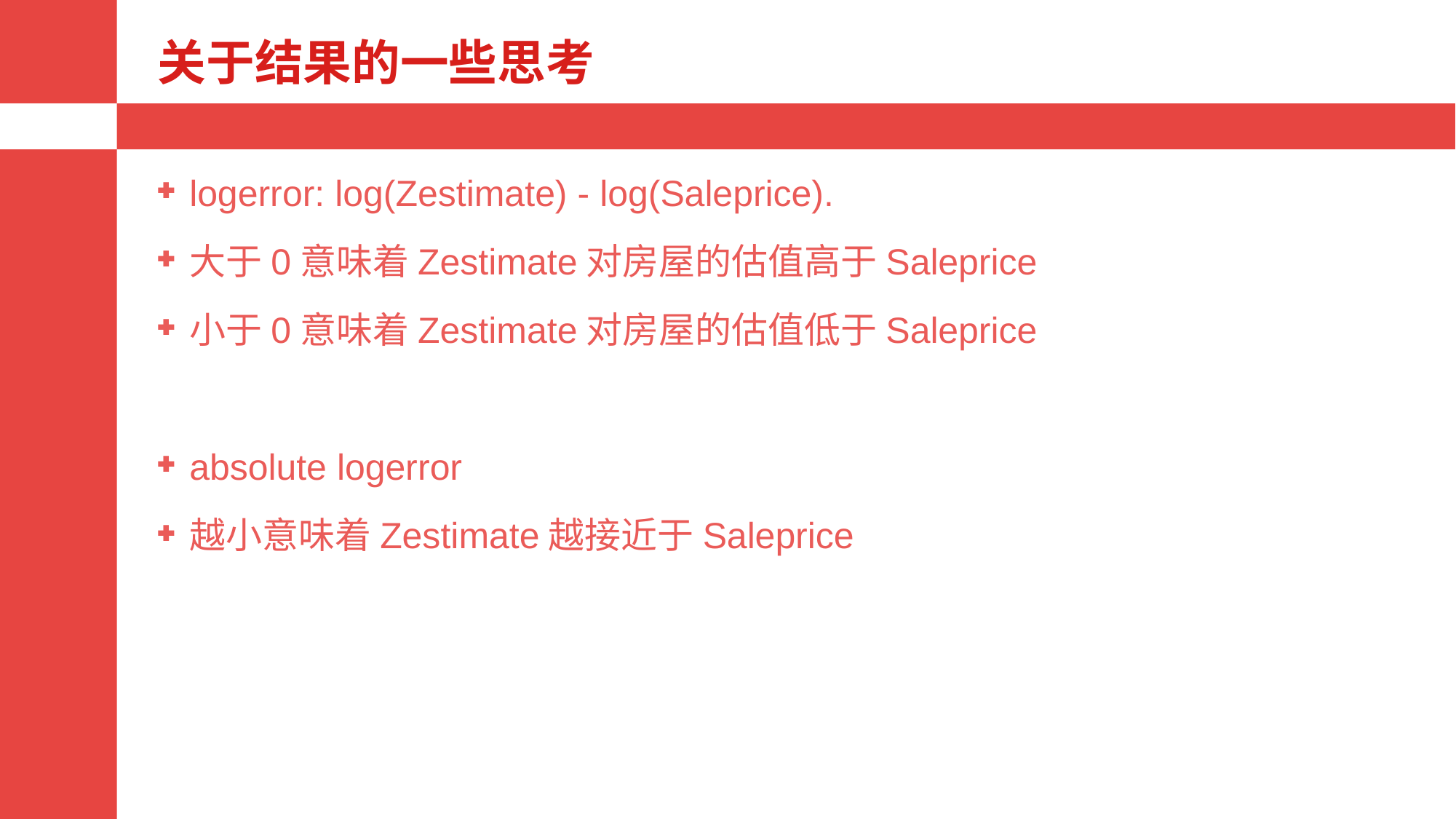

# 关于结果的一些思考
logerror: log(Zestimate) - log(Saleprice).
大于0意味着Zestimate对房屋的估值高于Saleprice
小于0意味着Zestimate对房屋的估值低于Saleprice

absolute logerror
越小意味着Zestimate越接近于Saleprice